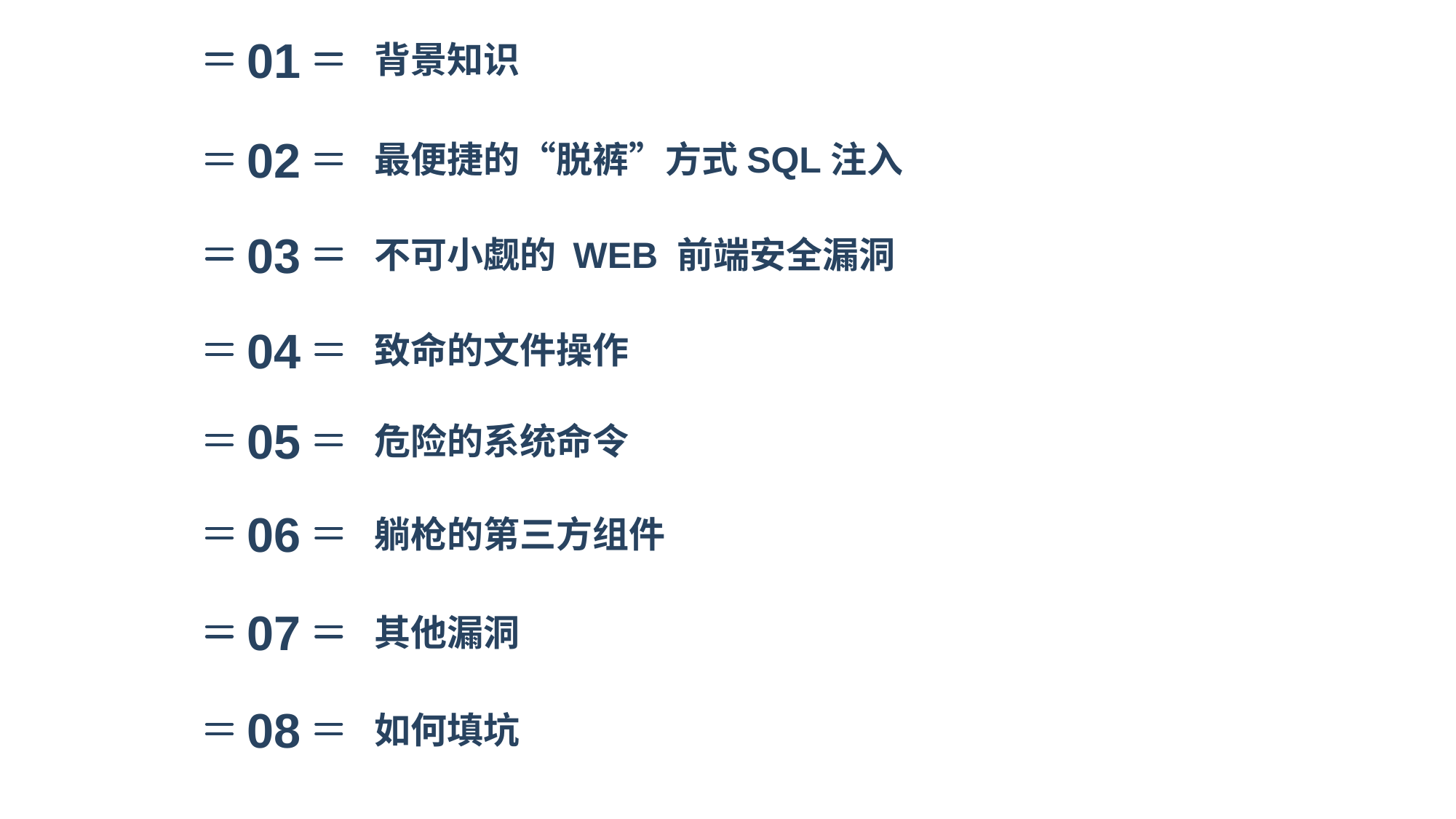

01
背景知识
02
最便捷的“脱裤”方式SQL注入
03
不可小觑的 WEB 前端安全漏洞
04
致命的文件操作
05
危险的系统命令
06
躺枪的第三方组件
07
其他漏洞
08
如何填坑